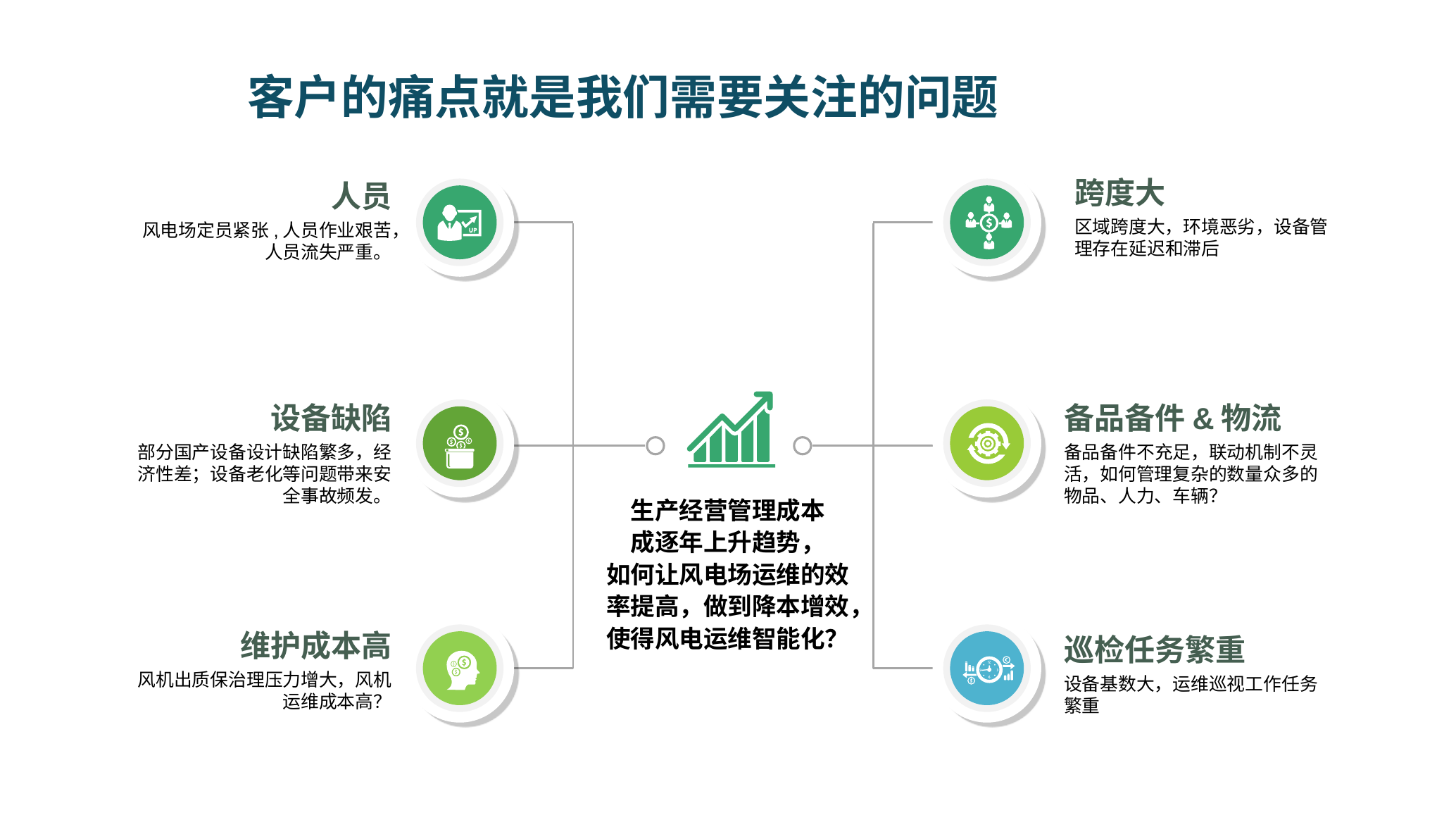

客户的痛点就是我们需要关注的问题

跨度大
人员
风电场定员紧张,人员作业艰苦，人员流失严重。
区域跨度大，环境恶劣，设备管理存在延迟和滞后

设备缺陷
部分国产设备设计缺陷繁多，经济性差；设备老化等问题带来安全事故频发。
备品备件&物流
备品备件不充足，联动机制不灵活，如何管理复杂的数量众多的物品、人力、车辆？

生产经营管理成本
成逐年上升趋势，
如何让风电场运维的效率提高，做到降本增效，使得风电运维智能化？

维护成本高
风机出质保治理压力增大，风机运维成本高？
巡检任务繁重
设备基数大，运维巡视工作任务繁重
延时符